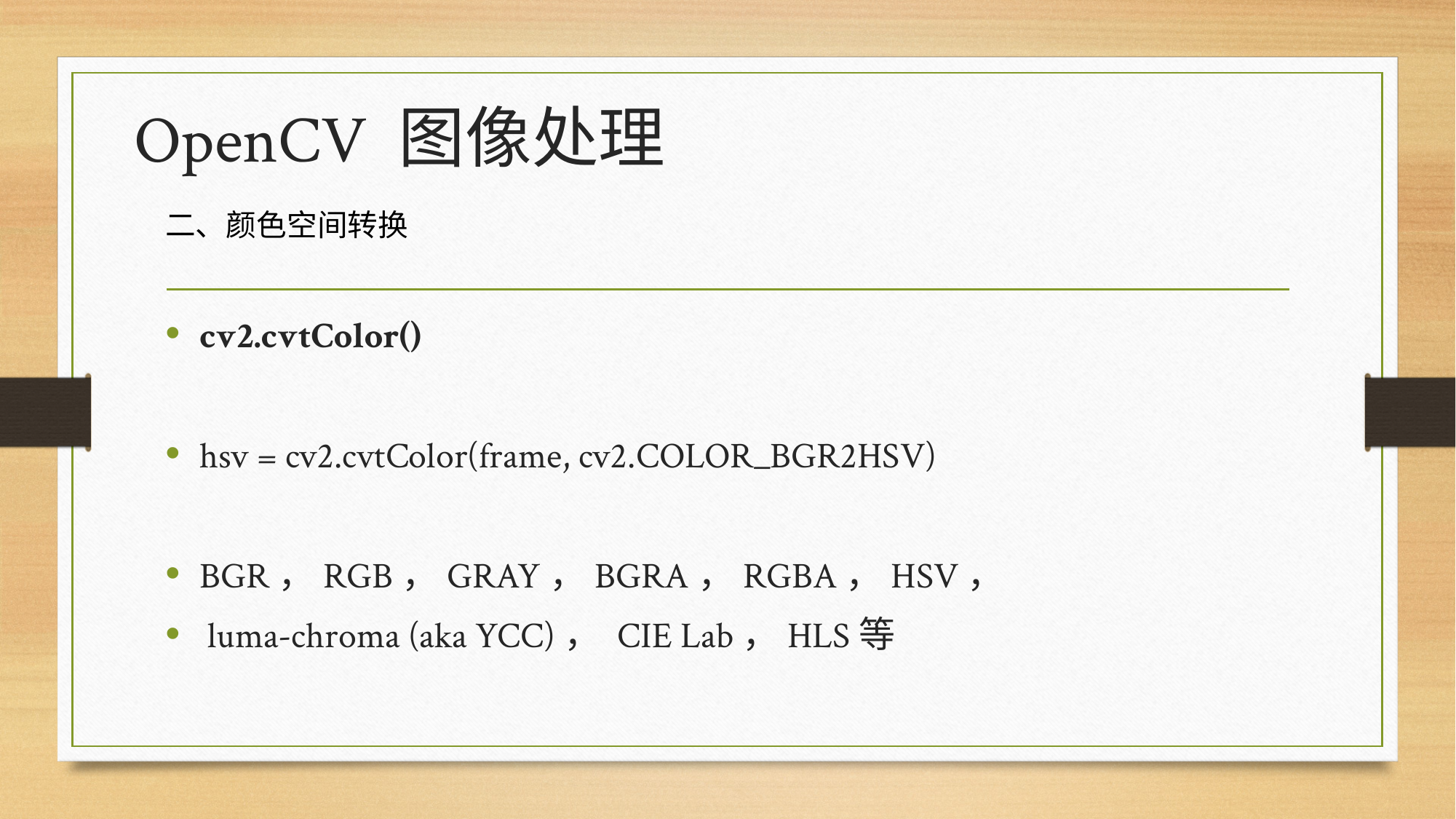

# OpenCV 图像处理
二、颜色空间转换
cv2.cvtColor()

hsv = cv2.cvtColor(frame, cv2.COLOR_BGR2HSV)

BGR，RGB，GRAY，BGRA，RGBA，HSV，
 luma-chroma (aka YCC)， CIE Lab，HLS等